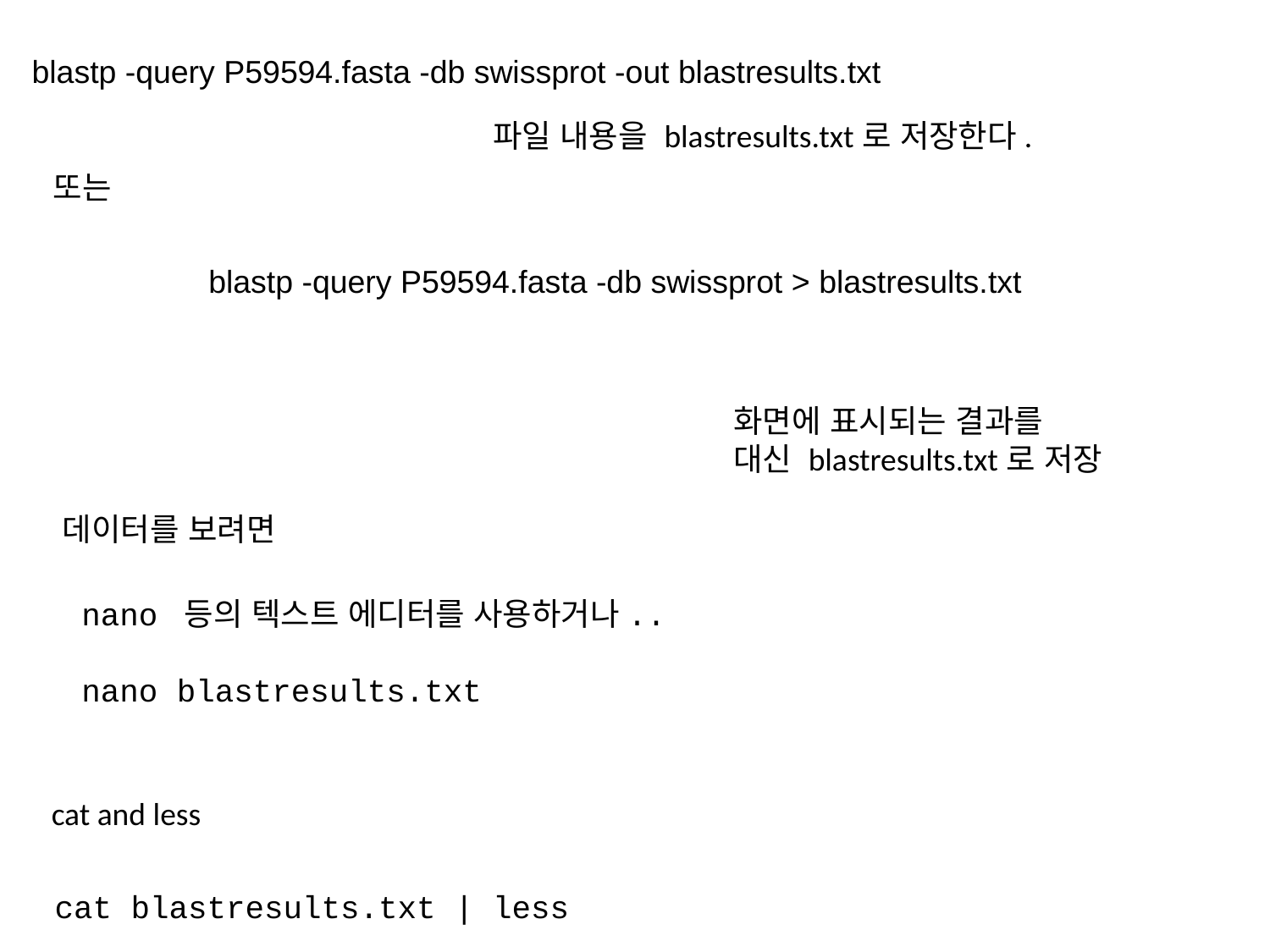

blastp -query P59594.fasta -db swissprot -out blastresults.txt
파일 내용을 blastresults.txt로 저장한다.
또는
blastp -query P59594.fasta -db swissprot > blastresults.txt

화면에 표시되는 결과를
대신 blastresults.txt로 저장
데이터를 보려면
nano 등의 텍스트 에디터를 사용하거나..

nano blastresults.txt

cat and less

cat blastresults.txt | less